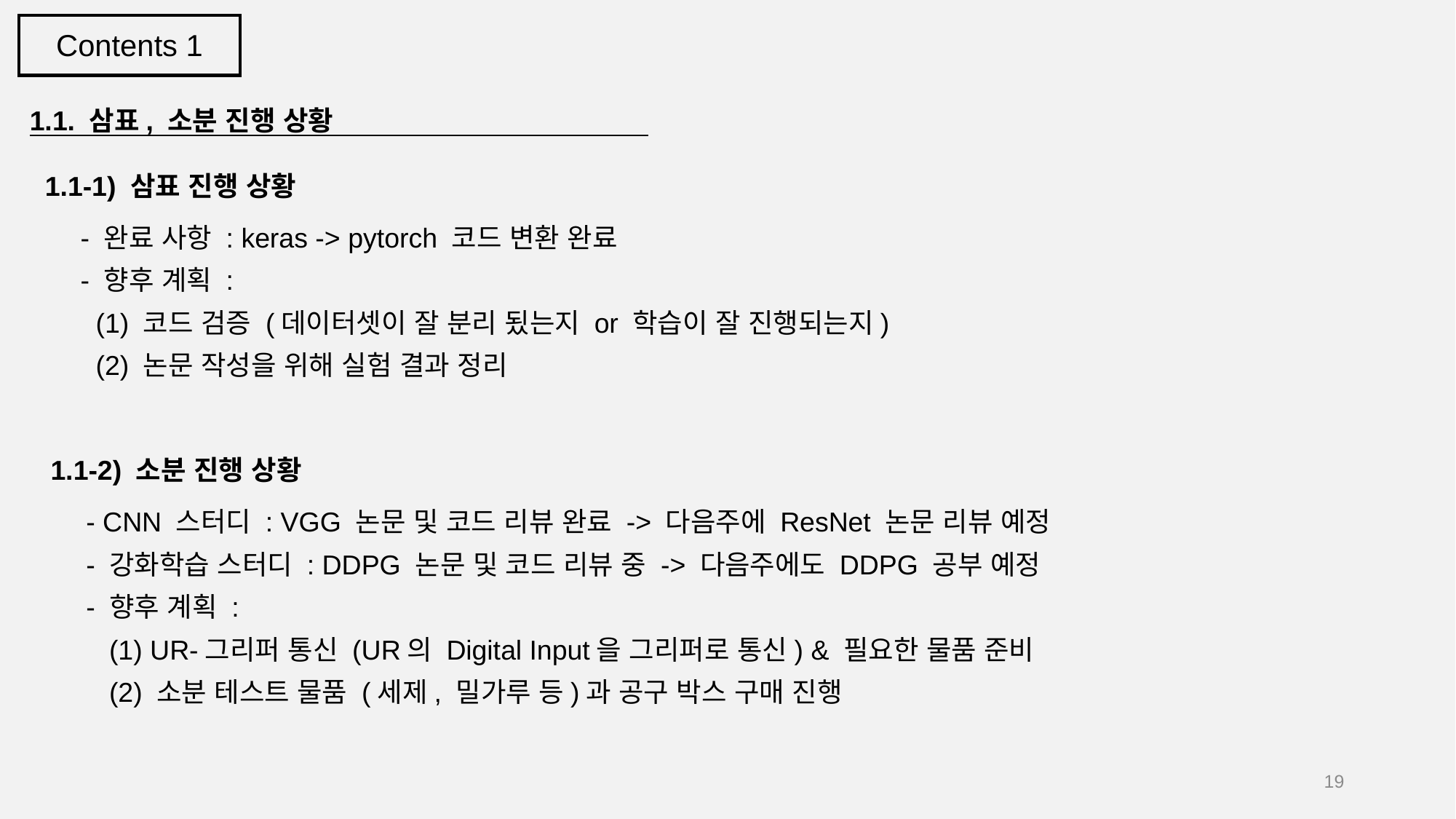

Contents 1
1.1. 삼표, 소분 진행 상황
  1.1-1) 삼표 진행 상황
   - 완료 사항 : keras -> pytorch 코드 변환 완료
   - 향후 계획 :
     (1) 코드 검증 (데이터셋이 잘 분리 됬는지 or 학습이 잘 진행되는지)
     (2) 논문 작성을 위해 실험 결과 정리
  1.1-2) 소분 진행 상황
   - CNN 스터디 : VGG 논문 및 코드 리뷰 완료 -> 다음주에 ResNet 논문 리뷰 예정
   - 강화학습 스터디 : DDPG 논문 및 코드 리뷰 중 -> 다음주에도 DDPG 공부 예정
   - 향후 계획 :
      (1) UR-그리퍼 통신 (UR의 Digital Input을 그리퍼로 통신) & 필요한 물품 준비
      (2) 소분 테스트 물품 (세제, 밀가루 등)과 공구 박스 구매 진행
19